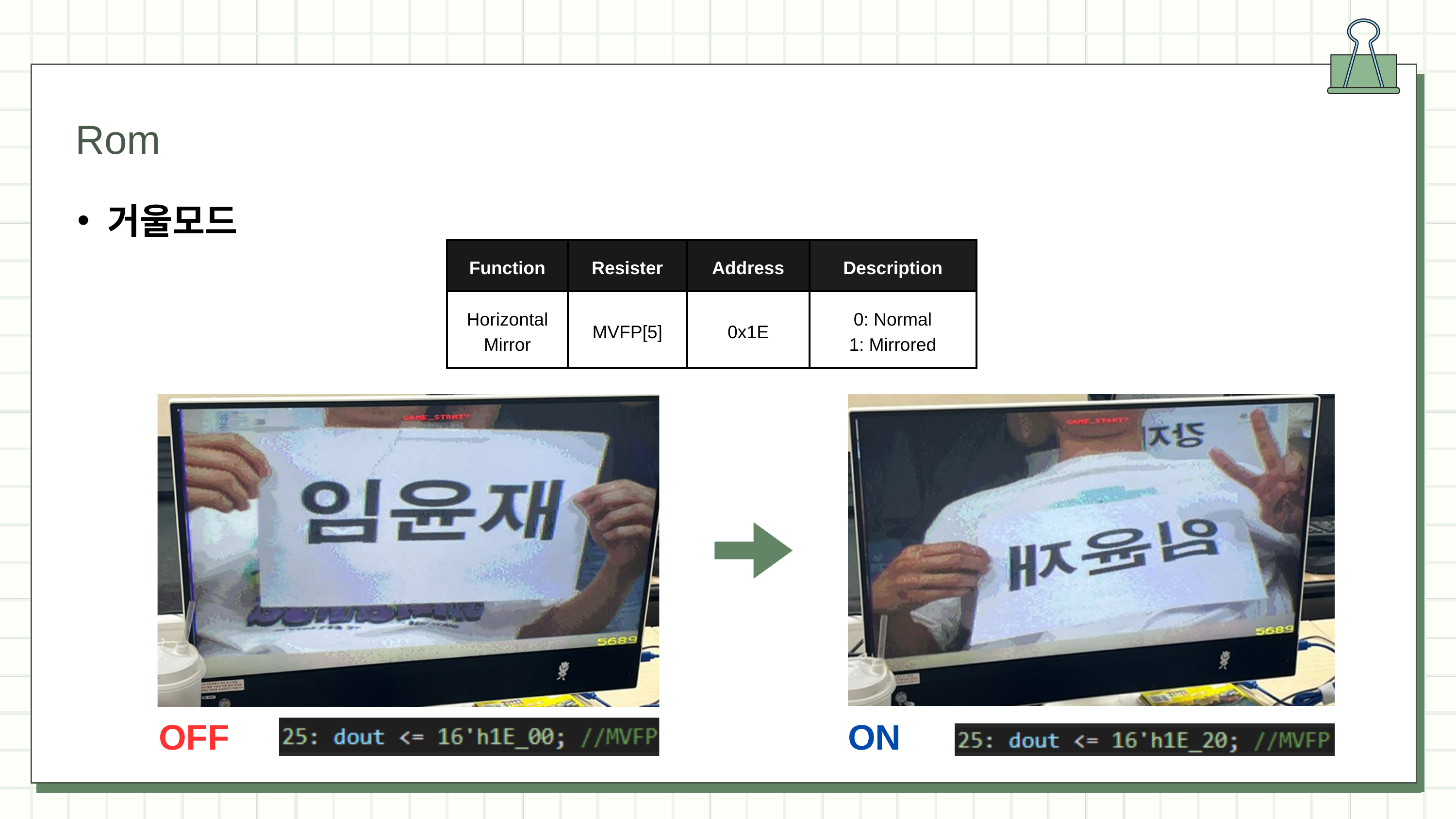

Rom
거울모드
| Function | Resister | Address | Description |
| --- | --- | --- | --- |
| Horizontal Mirror | MVFP[5] | 0x1E | 0: Normal 1: Mirrored |

OFF
ON